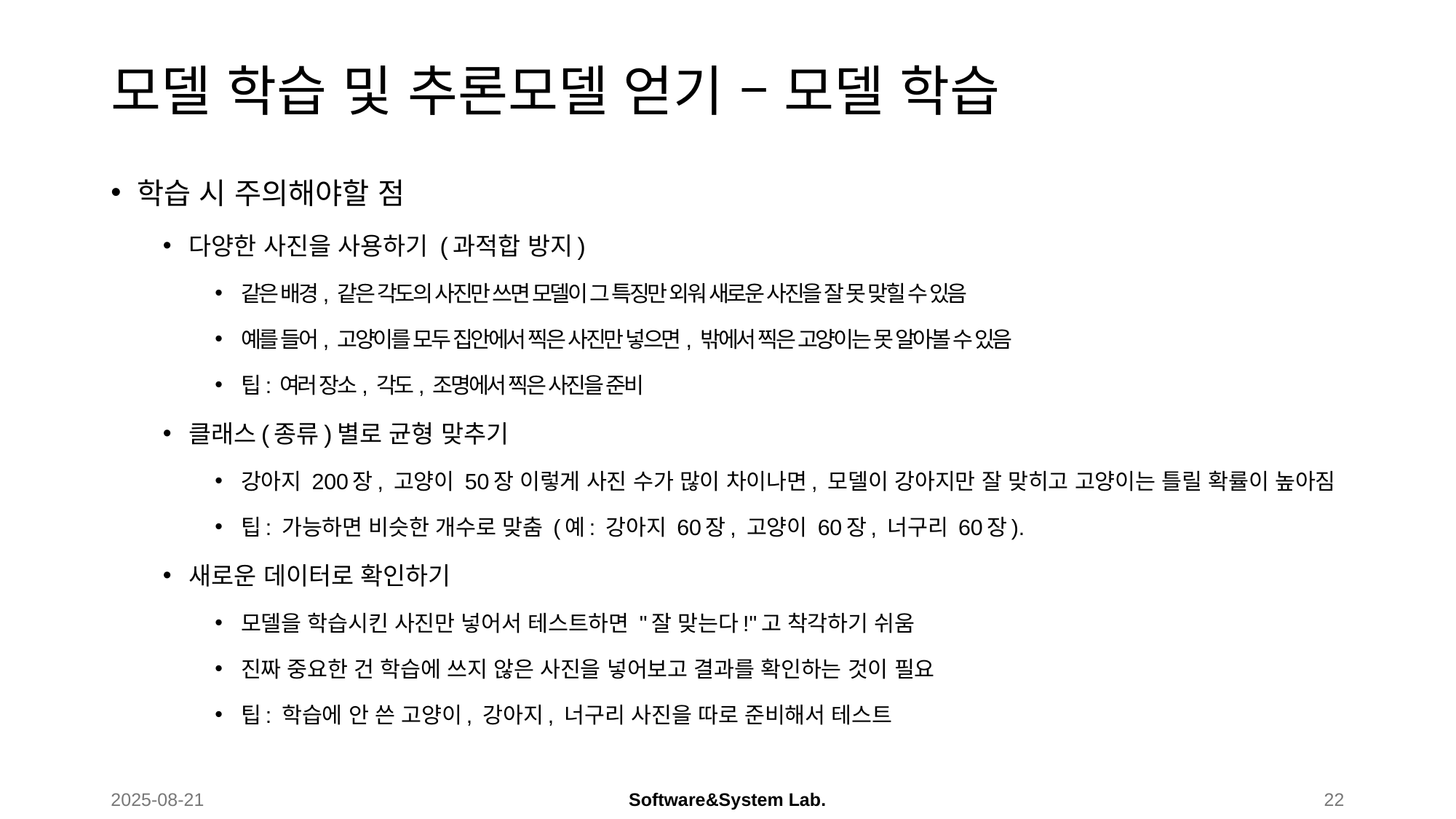

# 모델 학습 및 추론모델 얻기 – 모델 학습
학습 시 주의해야할 점
다양한 사진을 사용하기 (과적합 방지)
같은 배경, 같은 각도의 사진만 쓰면 모델이 그 특징만 외워 새로운 사진을 잘 못 맞힐 수 있음
예를 들어, 고양이를 모두 집안에서 찍은 사진만 넣으면, 밖에서 찍은 고양이는 못 알아볼 수 있음
팁: 여러 장소, 각도, 조명에서 찍은 사진을 준비
클래스(종류)별로 균형 맞추기
강아지 200장, 고양이 50장 이렇게 사진 수가 많이 차이나면, 모델이 강아지만 잘 맞히고 고양이는 틀릴 확률이 높아짐
팁: 가능하면 비슷한 개수로 맞춤 (예: 강아지 60장, 고양이 60장, 너구리 60장).
새로운 데이터로 확인하기
모델을 학습시킨 사진만 넣어서 테스트하면 "잘 맞는다!"고 착각하기 쉬움
진짜 중요한 건 학습에 쓰지 않은 사진을 넣어보고 결과를 확인하는 것이 필요
팁: 학습에 안 쓴 고양이, 강아지, 너구리 사진을 따로 준비해서 테스트

2025-08-21
Software&System Lab.
22